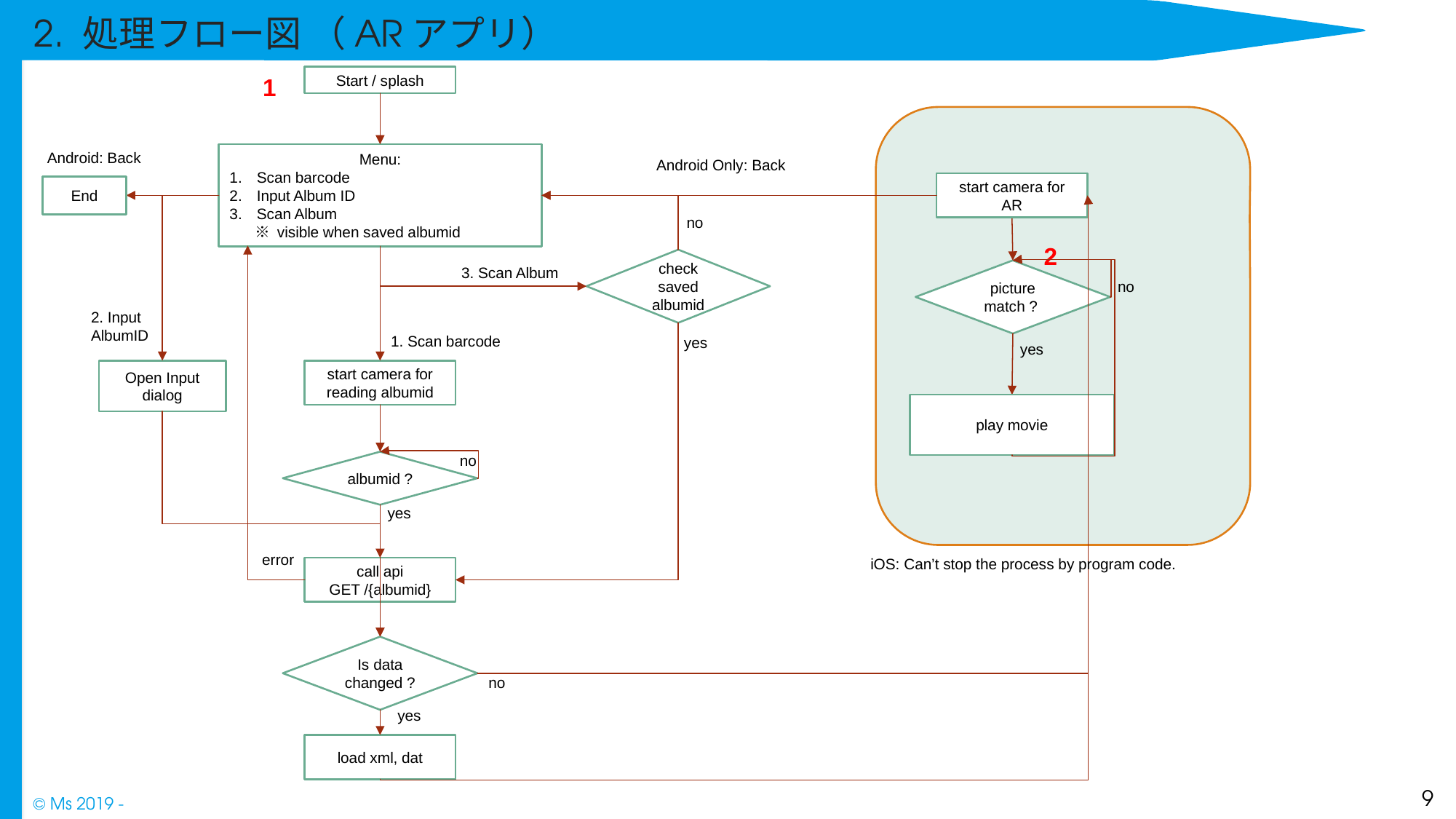

# 2. 処理フロー図 （ARアプリ）
1
Start / splash

Android: Back
Menu:
Scan barcode
Input Album ID
Scan Album
　   ※ visible when saved albumid
Android Only: Back
start camera for
AR
End
no
2
check saved albumid
3. Scan Album
picture match ?
no
2. Input AlbumID
1. Scan barcode
yes
yes
Open Input dialog
start camera for reading albumid
play movie
no
albumid ?
yes
error
iOS: Can’t stop the process by program code.
call api
GET /{albumid}
Is data changed ?
no
yes
load xml, dat
9